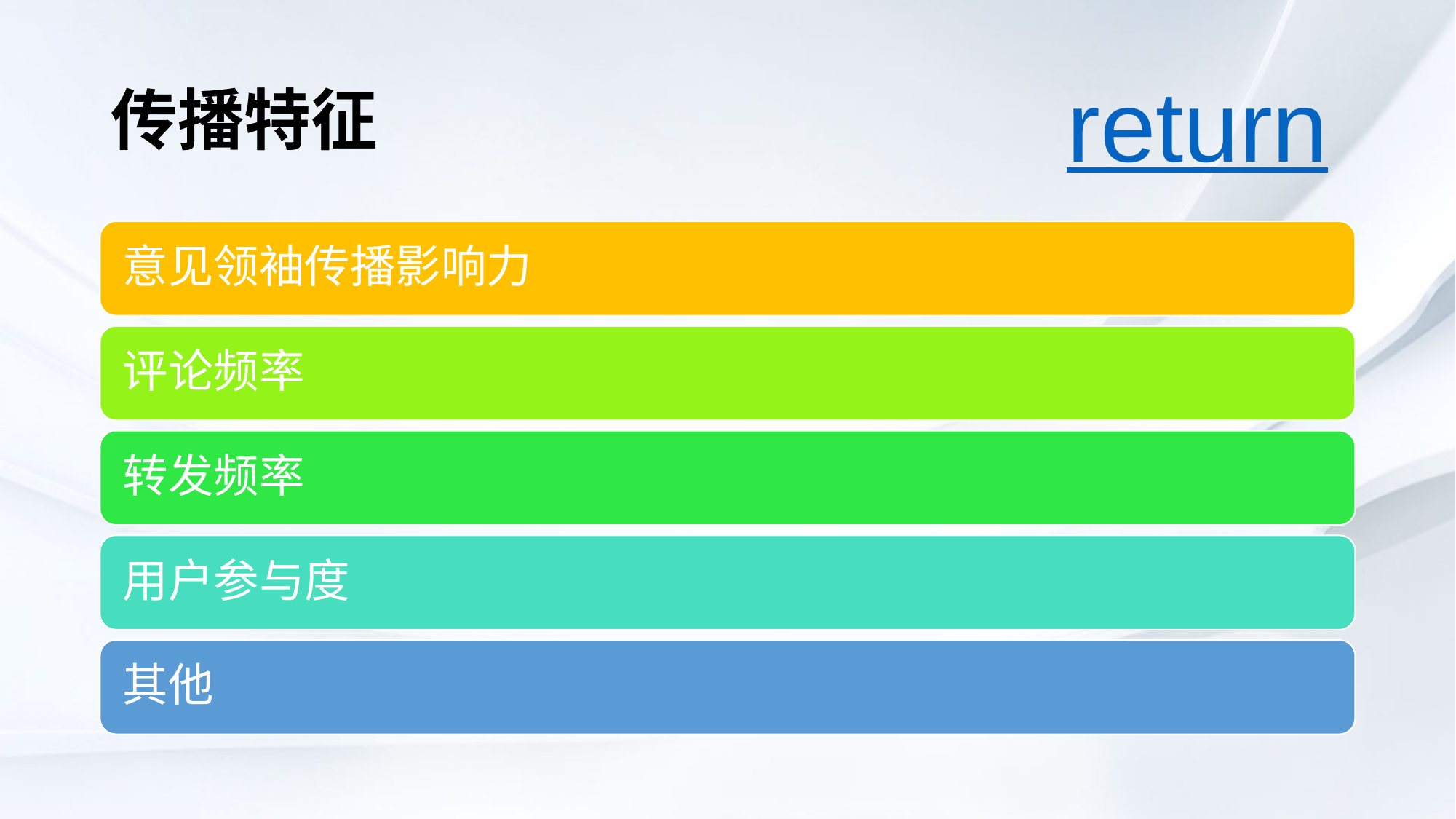

# 传播特征
return
意见领袖传播影响力
评论频率
转发频率
用户参与度
其他